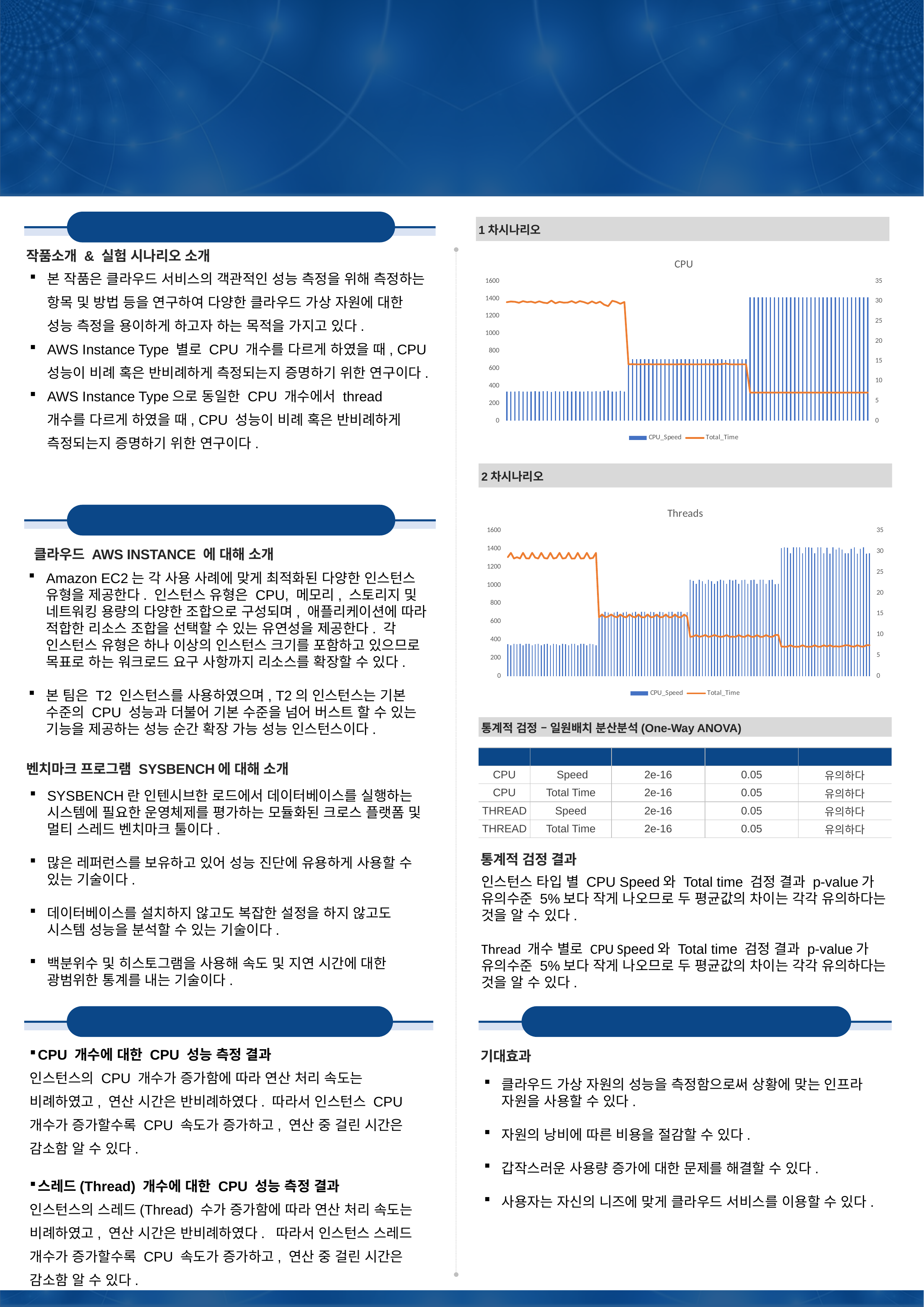

클라우드 환경에서 cpu 가상 자원 성능 측정에 관한 연구
운영체제 (캡스톤디자인)  인공지능∙빅데이터공학과  김건 박현국 김수진 김정윤 김지영
INTRODUCTION

1차시나리오
작품소개 & 실험 시나리오 소개

### Chart: CPU

| Category | CPU_Speed | Total_Time |
|---|---|---|
본 작품은 클라우드 서비스의 객관적인 성능 측정을 위해 측정하는 항목 및 방법 등을 연구하여 다양한 클라우드 가상 자원에 대한 성능 측정을 용이하게 하고자 하는 목적을 가지고 있다.
AWS Instance Type 별로 CPU 개수를 다르게 하였을 때, CPU 성능이 비례 혹은 반비례하게 측정되는지 증명하기 위한 연구이다.
AWS Instance Type으로 동일한 CPU 개수에서 thread 개수를 다르게 하였을 때, CPU 성능이 비례 혹은 반비례하게 측정되는지 증명하기 위한 연구이다.
2차시나리오

### Chart: Threads

| Category | CPU_Speed | Total_Time |
|---|---|---|
METHODS

클라우드 AWS INSTANCE 에 대해 소개
Amazon EC2는 각 사용 사례에 맞게 최적화된 다양한 인스턴스 유형을 제공한다. 인스턴스 유형은 CPU, 메모리, 스토리지 및 네트워킹 용량의 다양한 조합으로 구성되며, 애플리케이션에 따라 적합한 리소스 조합을 선택할 수 있는 유연성을 제공한다. 각 인스턴스 유형은 하나 이상의 인스턴스 크기를 포함하고 있으므로 목표로 하는 워크로드 요구 사항까지 리소스를 확장할 수 있다.

본 팀은 T2 인스턴스를 사용하였으며, T2의 인스턴스는 기본 수준의 CPU 성능과 더불어 기본 수준을 넘어 버스트 할 수 있는 기능을 제공하는 성능 순간 확장 가능 성능 인스턴스이다.
통계적 검정 – 일원배치 분산분석(One-Way ANOVA)
|  | 항목 | P-value | alpha | 결과 |
| --- | --- | --- | --- | --- |
| CPU | Speed | 2e-16 | 0.05 | 유의하다 |
| CPU | Total Time | 2e-16 | 0.05 | 유의하다 |
| THREAD | Speed | 2e-16 | 0.05 | 유의하다 |
| THREAD | Total Time | 2e-16 | 0.05 | 유의하다 |
벤치마크 프로그램 SYSBENCH에 대해 소개
SYSBENCH란 인텐시브한 로드에서 데이터베이스를 실행하는 시스템에 필요한 운영체제를 평가하는 모듈화된 크로스 플랫폼 및 멀티 스레드 벤치마크 툴이다.

많은 레퍼런스를 보유하고 있어 성능 진단에 유용하게 사용할 수 있는 기술이다.

데이터베이스를 설치하지 않고도 복잡한 설정을 하지 않고도 시스템 성능을 분석할 수 있는 기술이다.

백분위수 및 히스토그램을 사용해 속도 및 지연 시간에 대한 광범위한 통계를 내는 기술이다.
통계적 검정 결과
인스턴스 타입 별 CPU Speed와 Total time 검정 결과 p-value가 유의수준 5%보다 작게 나오므로 두 평균값의 차이는 각각 유의하다는 것을 알 수 있다.

Thread 개수 별로 CPU Speed와 Total time 검정 결과 p-value가 유의수준 5%보다 작게 나오므로 두 평균값의 차이는 각각 유의하다는 것을 알 수 있다.
RESULTS

EXPECTED EFFECT

CPU 개수에 대한 CPU 성능 측정 결과
인스턴스의 CPU 개수가 증가함에 따라 연산 처리 속도는 비례하였고, 연산 시간은 반비례하였다. 따라서 인스턴스 CPU 개수가 증가할수록 CPU 속도가 증가하고, 연산 중 걸린 시간은 감소함 알 수 있다.

스레드(Thread) 개수에 대한 CPU 성능 측정 결과
인스턴스의 스레드(Thread) 수가 증가함에 따라 연산 처리 속도는 비례하였고, 연산 시간은 반비례하였다.  따라서 인스턴스 스레드 개수가 증가할수록 CPU 속도가 증가하고, 연산 중 걸린 시간은 감소함 알 수 있다.
기대효과
클라우드 가상 자원의 성능을 측정함으로써 상황에 맞는 인프라  자원을 사용할 수 있다.

자원의 낭비에 따른 비용을 절감할 수 있다.

갑작스러운 사용량 증가에 대한 문제를 해결할 수 있다.

사용자는 자신의 니즈에 맞게 클라우드 서비스를 이용할 수 있다.